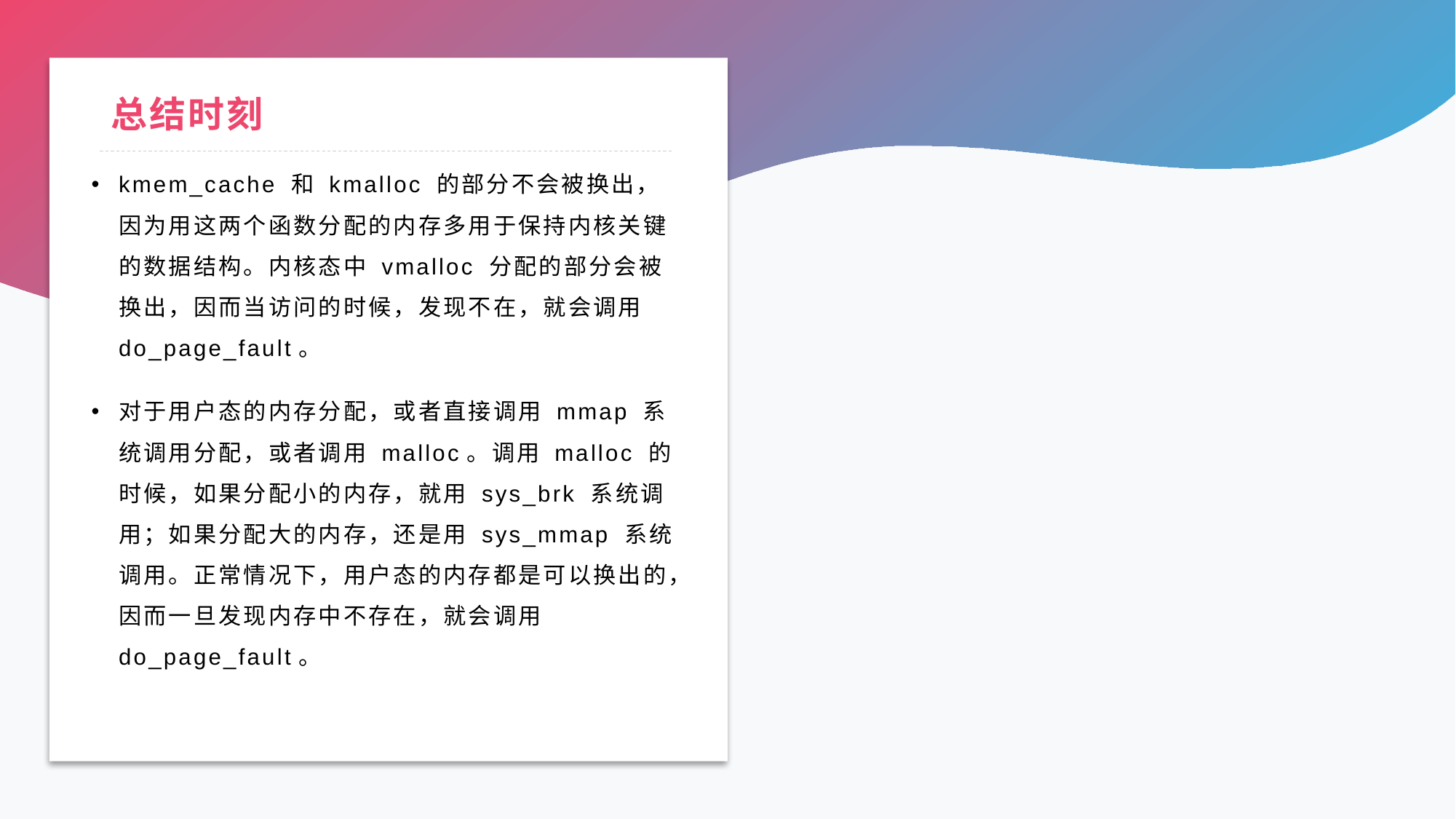

# 总结时刻
kmem_cache 和 kmalloc 的部分不会被换出，因为用这两个函数分配的内存多用于保持内核关键的数据结构。内核态中 vmalloc 分配的部分会被换出，因而当访问的时候，发现不在，就会调用 do_page_fault。
对于用户态的内存分配，或者直接调用 mmap 系统调用分配，或者调用 malloc。调用 malloc 的时候，如果分配小的内存，就用 sys_brk 系统调用；如果分配大的内存，还是用 sys_mmap 系统调用。正常情况下，用户态的内存都是可以换出的，因而一旦发现内存中不存在，就会调用 do_page_fault。